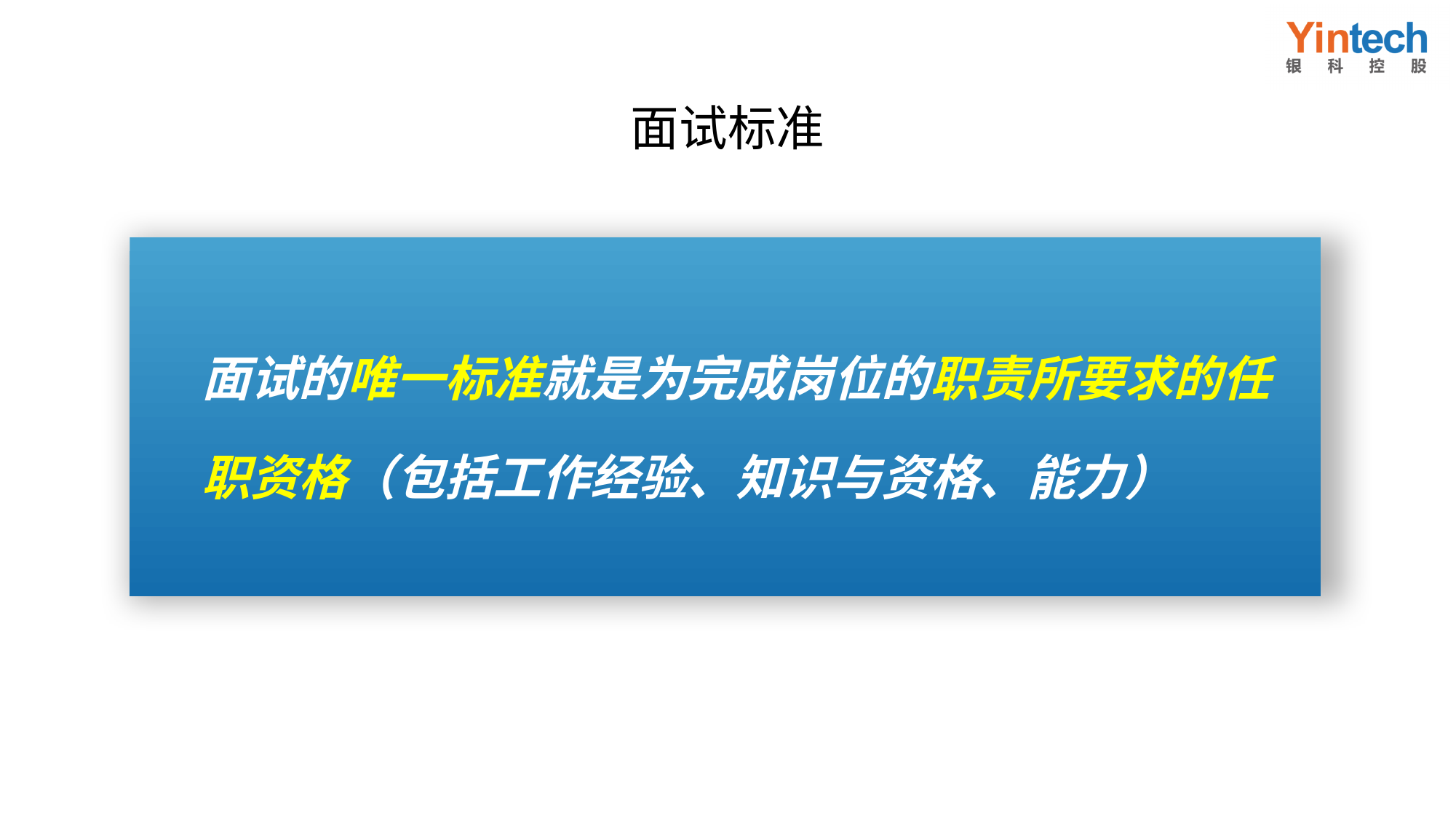

# 面试标准

面试的唯一标准就是为完成岗位的职责所要求的任职资格（包括工作经验、知识与资格、能力）